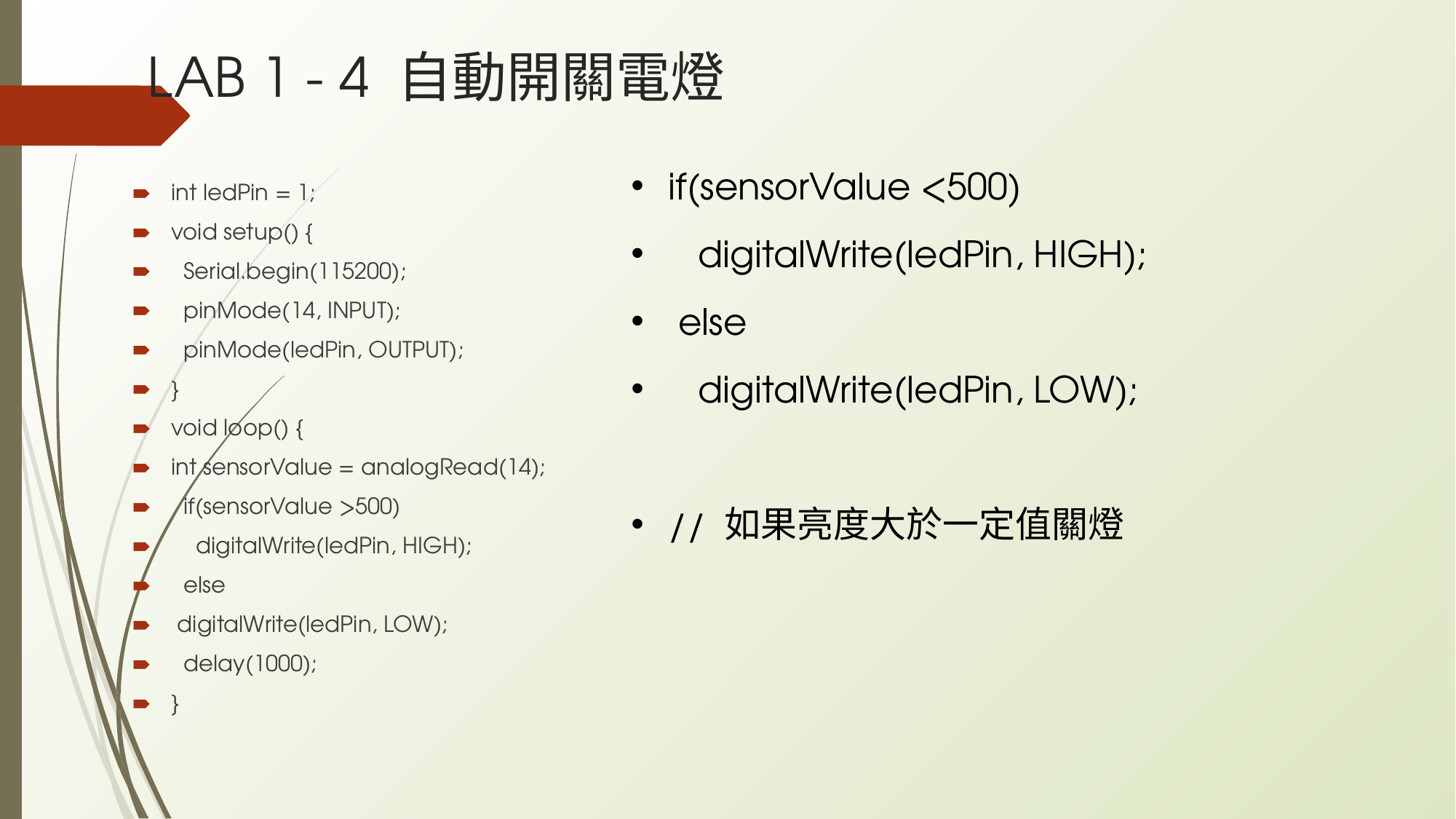

# LAB 1 - 4 自動開關電燈
 if(sensorValue <500)
    digitalWrite(ledPin, HIGH);
  else
    digitalWrite(ledPin, LOW);

 // 如果亮度大於一定值關燈
int ledPin = 1;
void setup() {
  Serial.begin(115200);
  pinMode(14, INPUT);
  pinMode(ledPin, OUTPUT);
}
void loop() {
int sensorValue = analogRead(14);
  if(sensorValue >500)
    digitalWrite(ledPin, HIGH);
  else
 digitalWrite(ledPin, LOW);
  delay(1000);
}